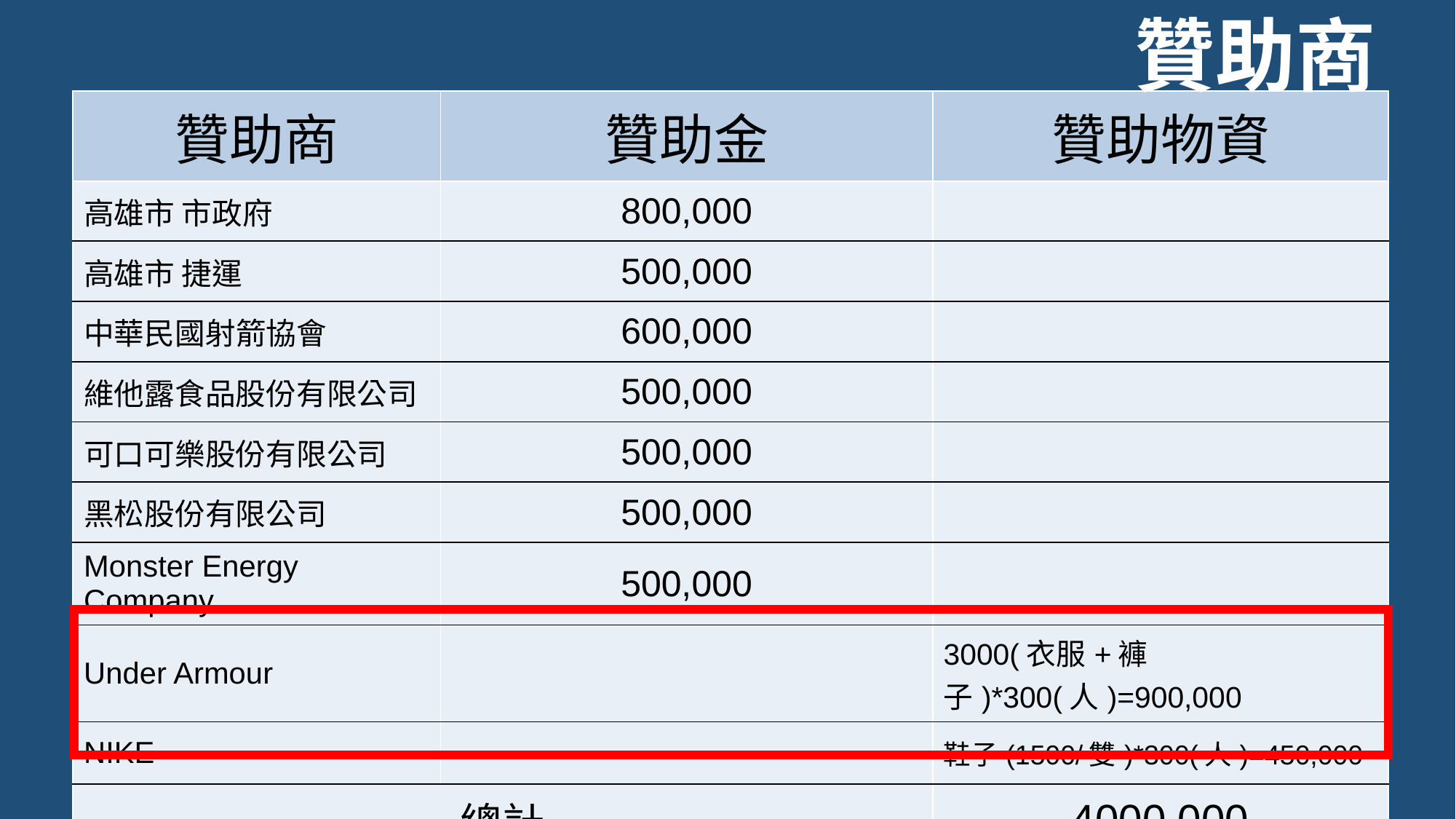

贊助商
| 贊助商 | 贊助金 | 贊助物資 |
| --- | --- | --- |
| 高雄市 市政府 | 800,000 |  |
| 高雄市 捷運 | 500,000 |  |
| 中華民國射箭協會 | 600,000 |  |
| 維他露食品股份有限公司 | 500,000 |  |
| 可口可樂股份有限公司 | 500,000 |  |
| 黑松股份有限公司 | 500,000 |  |
| Monster Energy Company | 500,000 |  |
| Under Armour |  | 3000(衣服+褲子)\*300(人)=900,000 |
| NIKE |  | 鞋子(1500/雙)\*300(人)=450,000 |
| 總計 |  | 4000,000 |